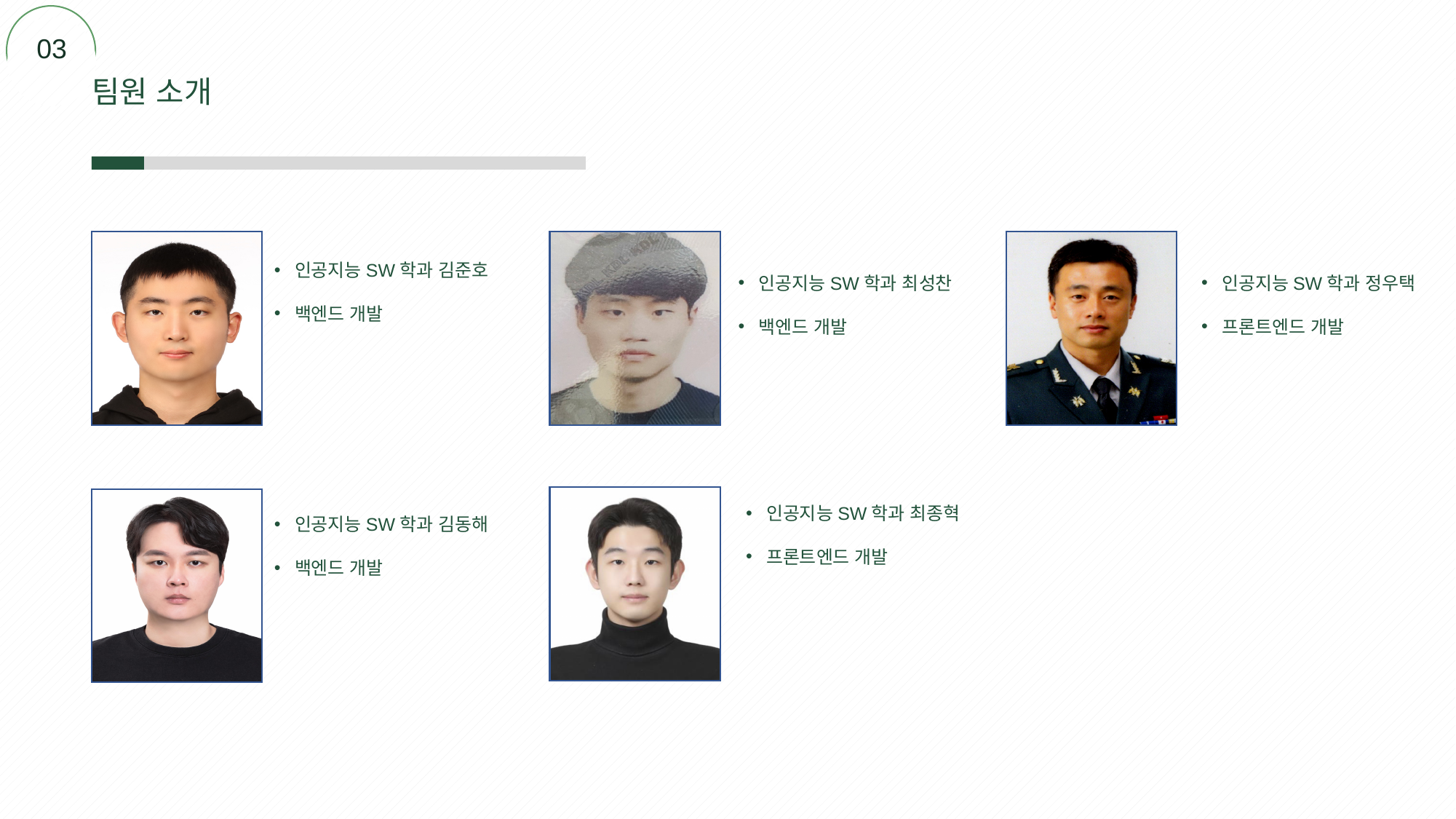

1

03
팀원 소개

인공지능SW학과 김준호
백엔드 개발

인공지능SW학과 최성찬
백엔드 개발
인공지능SW학과 정우택
프론트엔드 개발
인공지능SW학과 최종혁
프론트엔드 개발

인공지능SW학과 김동해
백엔드 개발